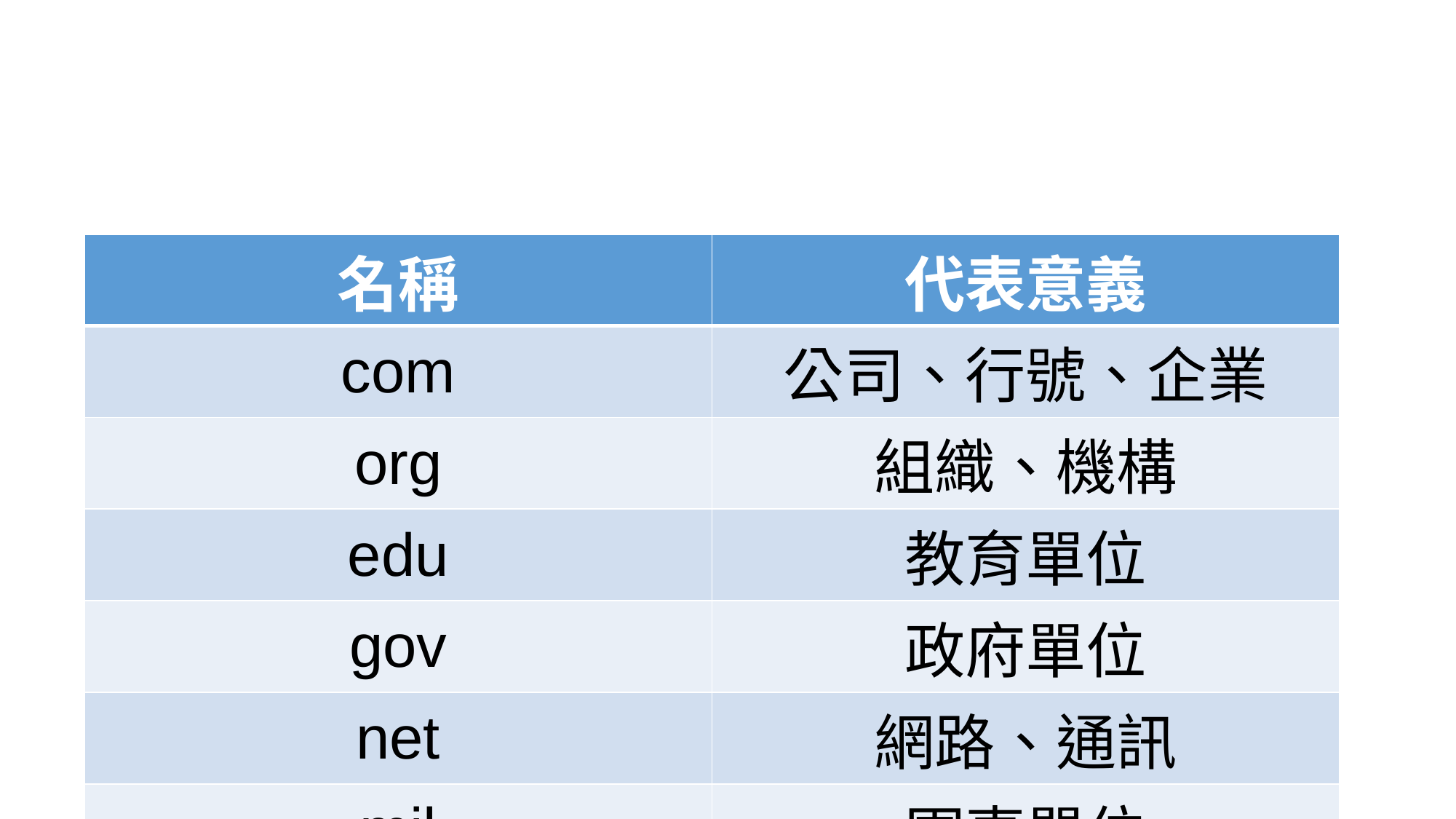

#
| 名稱 | 代表意義 |
| --- | --- |
| com | 公司、行號、企業 |
| org | 組織、機構 |
| edu | 教育單位 |
| gov | 政府單位 |
| net | 網路、通訊 |
| mil | 軍事單位 |